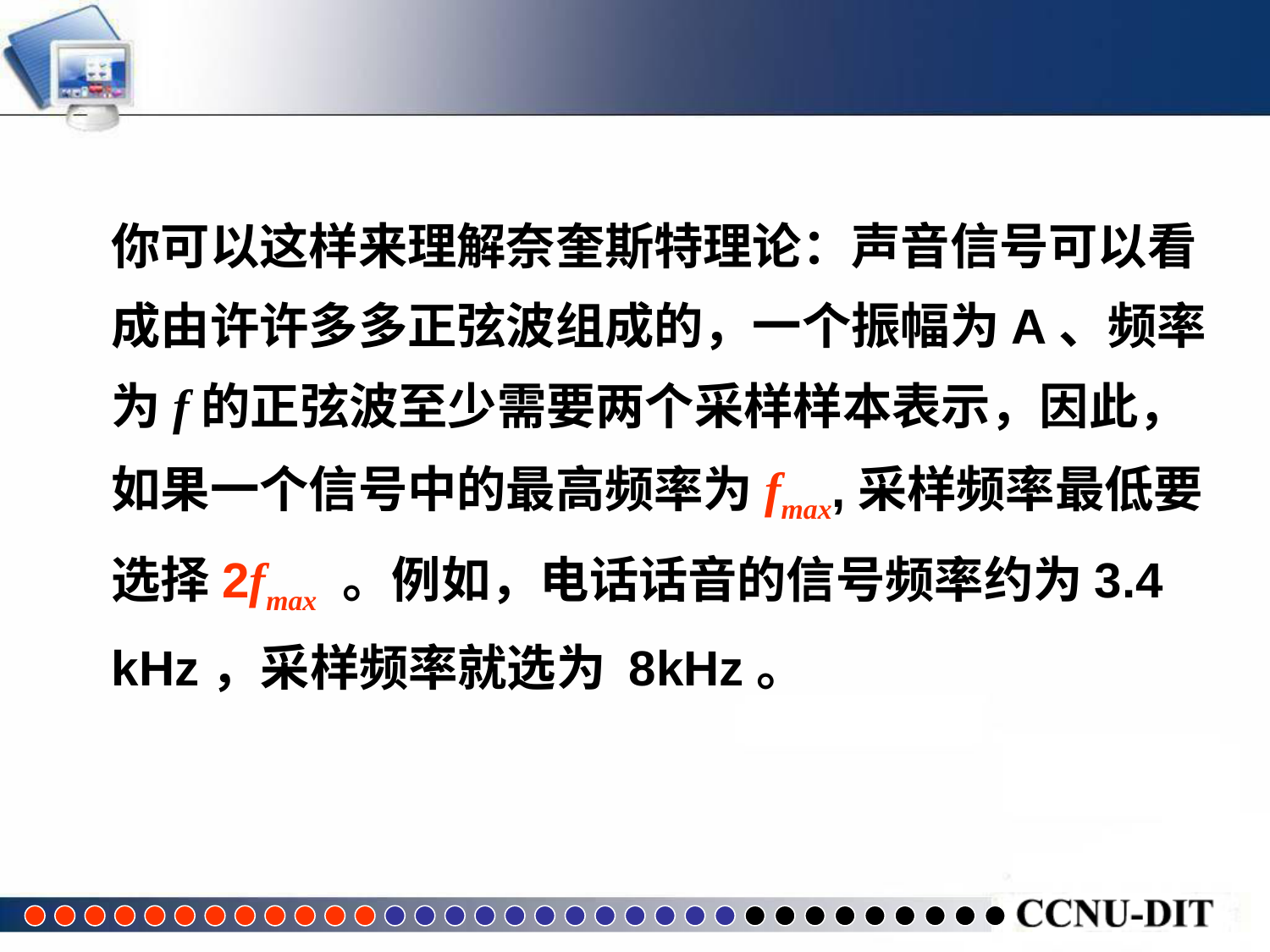

你可以这样来理解奈奎斯特理论：声音信号可以看成由许许多多正弦波组成的，一个振幅为A、频率为f的正弦波至少需要两个采样样本表示，因此，如果一个信号中的最高频率为fmax,采样频率最低要选择2fmax 。例如，电话话音的信号频率约为3.4 kHz，采样频率就选为 8kHz。